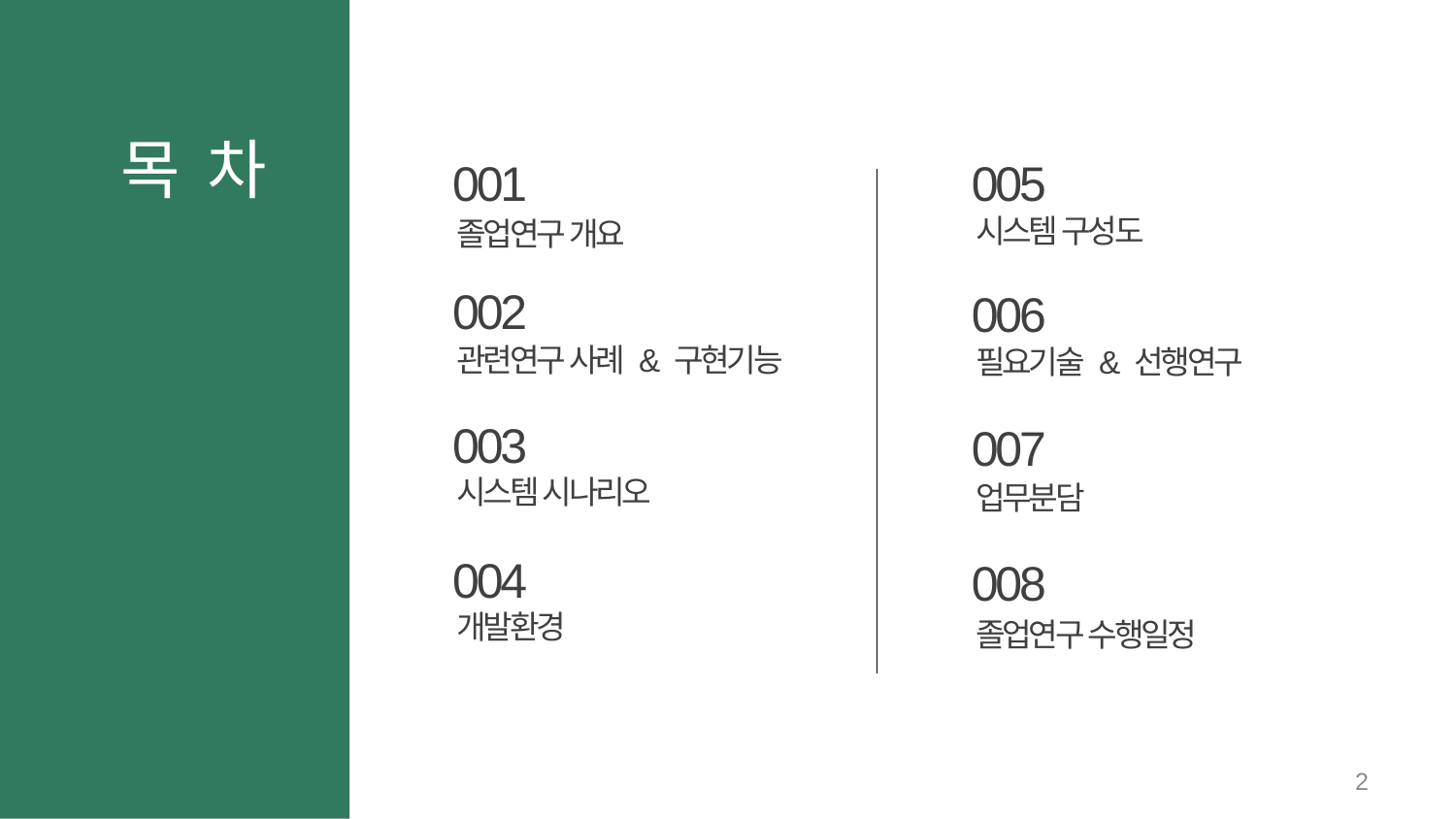

목  차
001
005
시스템 구성도
졸업연구 개요
002
006
관련연구 사례 & 구현기능
필요기술 & 선행연구
003
007
시스템 시나리오
업무분담
004
008
개발환경
졸업연구 수행일정
2